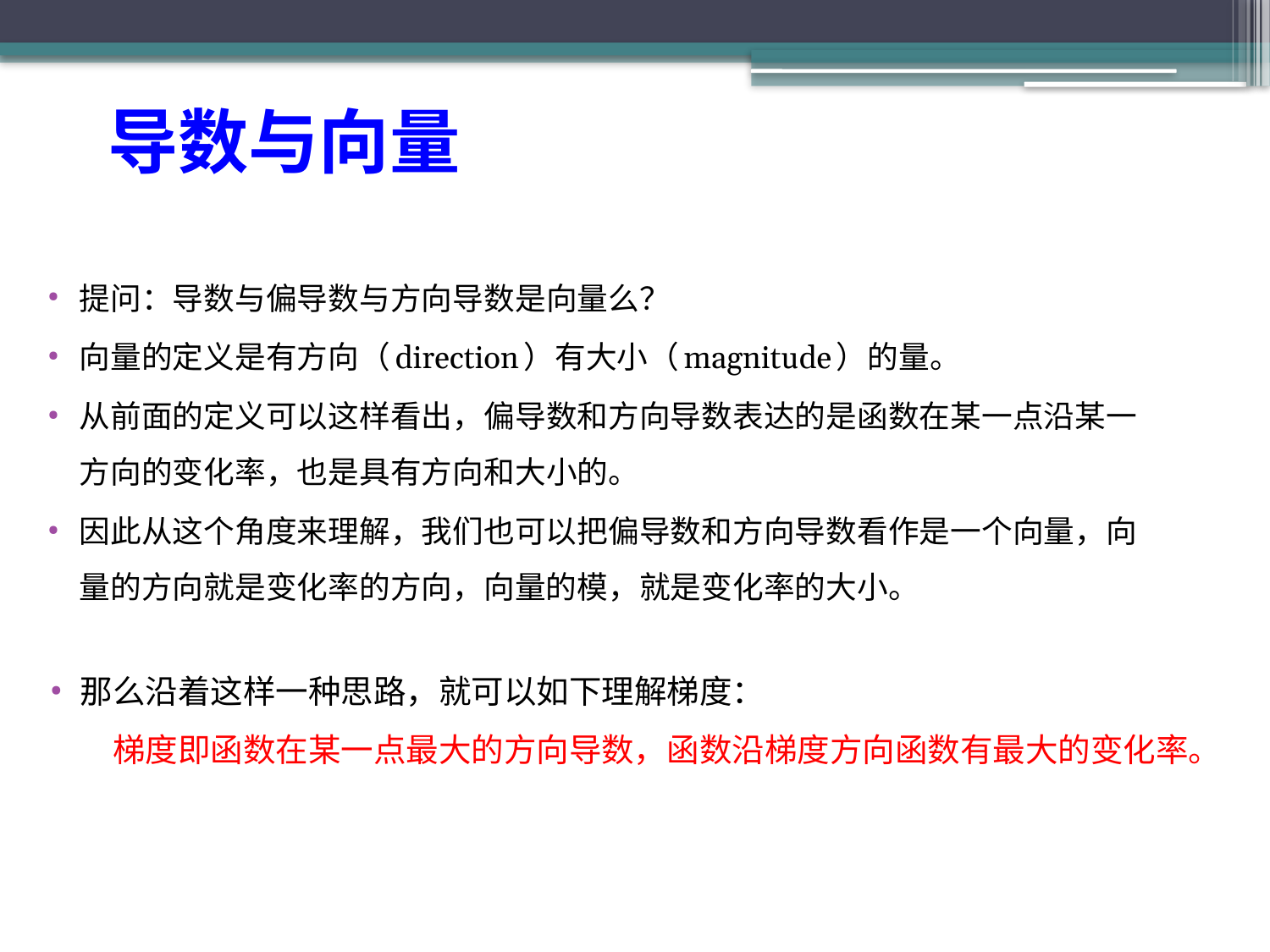

导数与向量
提问：导数与偏导数与方向导数是向量么？
向量的定义是有方向（direction）有大小（magnitude）的量。
从前面的定义可以这样看出，偏导数和方向导数表达的是函数在某一点沿某一方向的变化率，也是具有方向和大小的。
因此从这个角度来理解，我们也可以把偏导数和方向导数看作是一个向量，向量的方向就是变化率的方向，向量的模，就是变化率的大小。
那么沿着这样一种思路，就可以如下理解梯度： 
　梯度即函数在某一点最大的方向导数，函数沿梯度方向函数有最大的变化率。